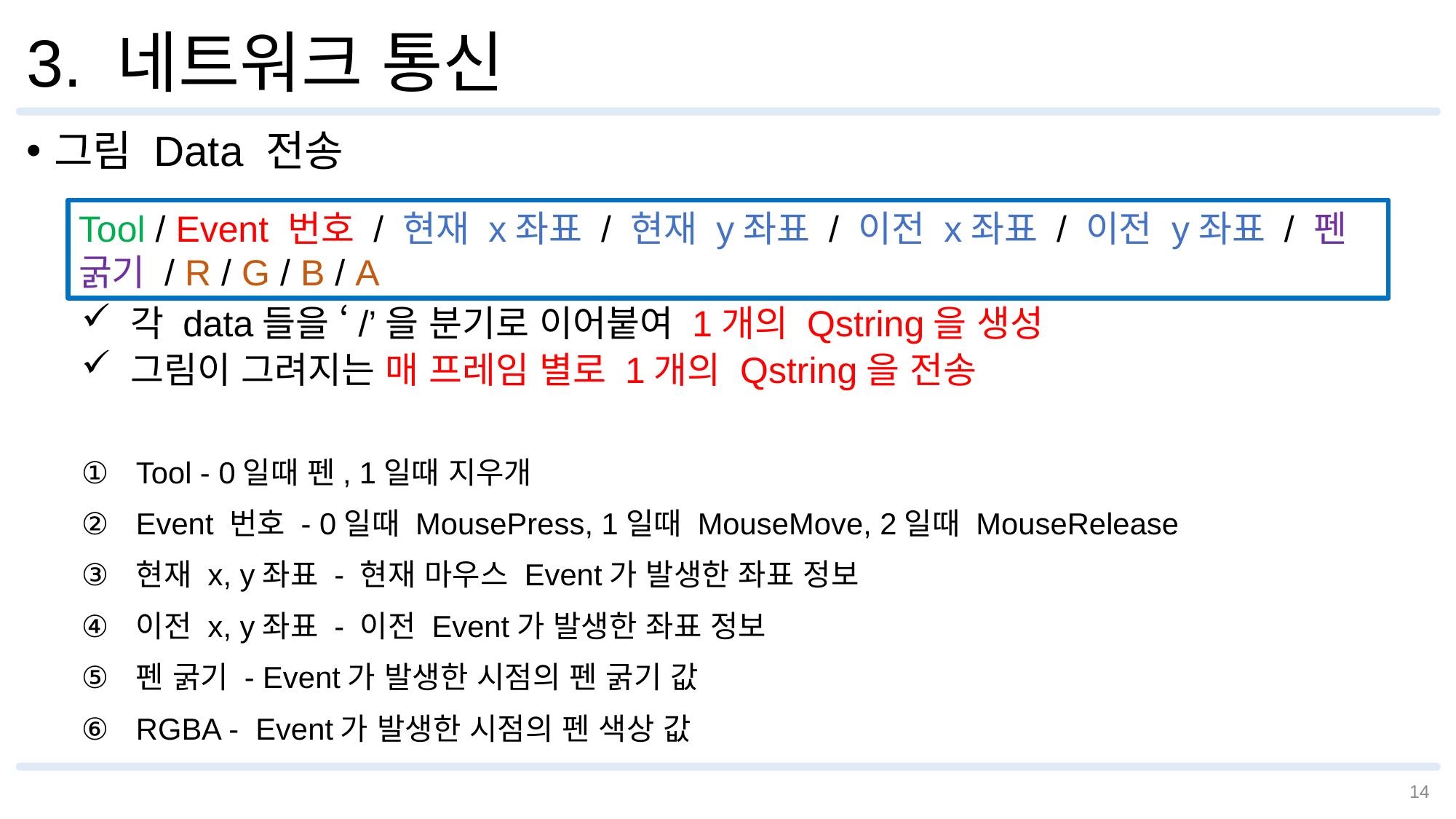

# 3. 네트워크 통신
그림 Data 전송

 각 data들을 ‘/’을 분기로 이어붙여 1개의 Qstring을 생성
 그림이 그려지는 매 프레임 별로 1개의 Qstring을 전송

Tool - 0일때 펜, 1일때 지우개
Event 번호 - 0일때 MousePress, 1일때 MouseMove, 2일때 MouseRelease
현재 x, y좌표 - 현재 마우스 Event가 발생한 좌표 정보
이전 x, y좌표 - 이전 Event가 발생한 좌표 정보
펜 굵기 - Event가 발생한 시점의 펜 굵기 값
RGBA -  Event가 발생한 시점의 펜 색상 값

Tool / Event 번호 / 현재 x좌표 / 현재 y좌표 / 이전 x좌표 / 이전 y좌표 / 펜 굵기 / R / G / B / A
14